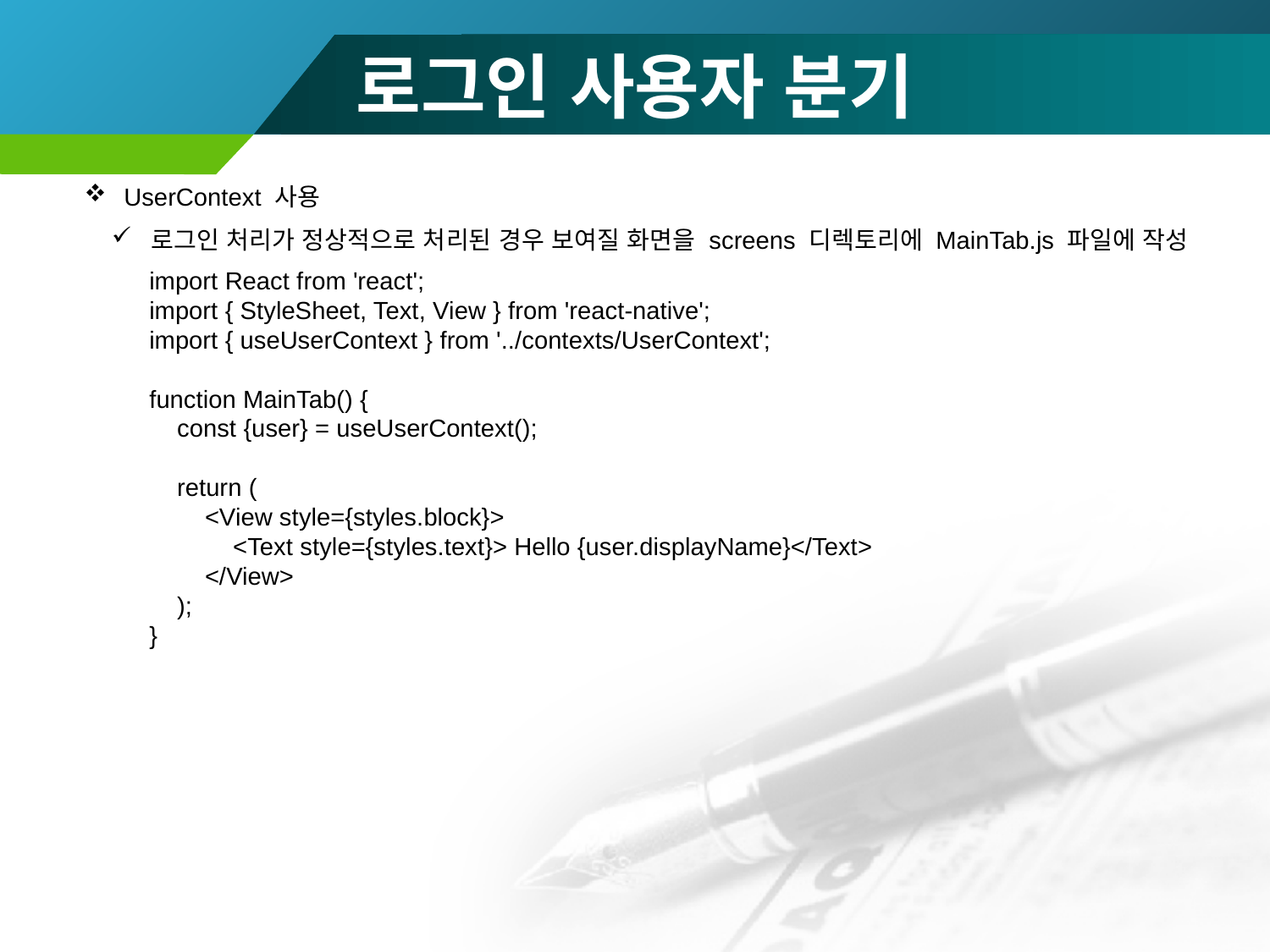

# 로그인 사용자 분기
UserContext 사용
로그인 처리가 정상적으로 처리된 경우 보여질 화면을 screens 디렉토리에 MainTab.js 파일에 작성
import React from 'react';
import { StyleSheet, Text, View } from 'react-native';
import { useUserContext } from '../contexts/UserContext';

function MainTab() {
    const {user} = useUserContext();

    return (
        <View style={styles.block}>
            <Text style={styles.text}> Hello {user.displayName}</Text>
        </View>
    );
}